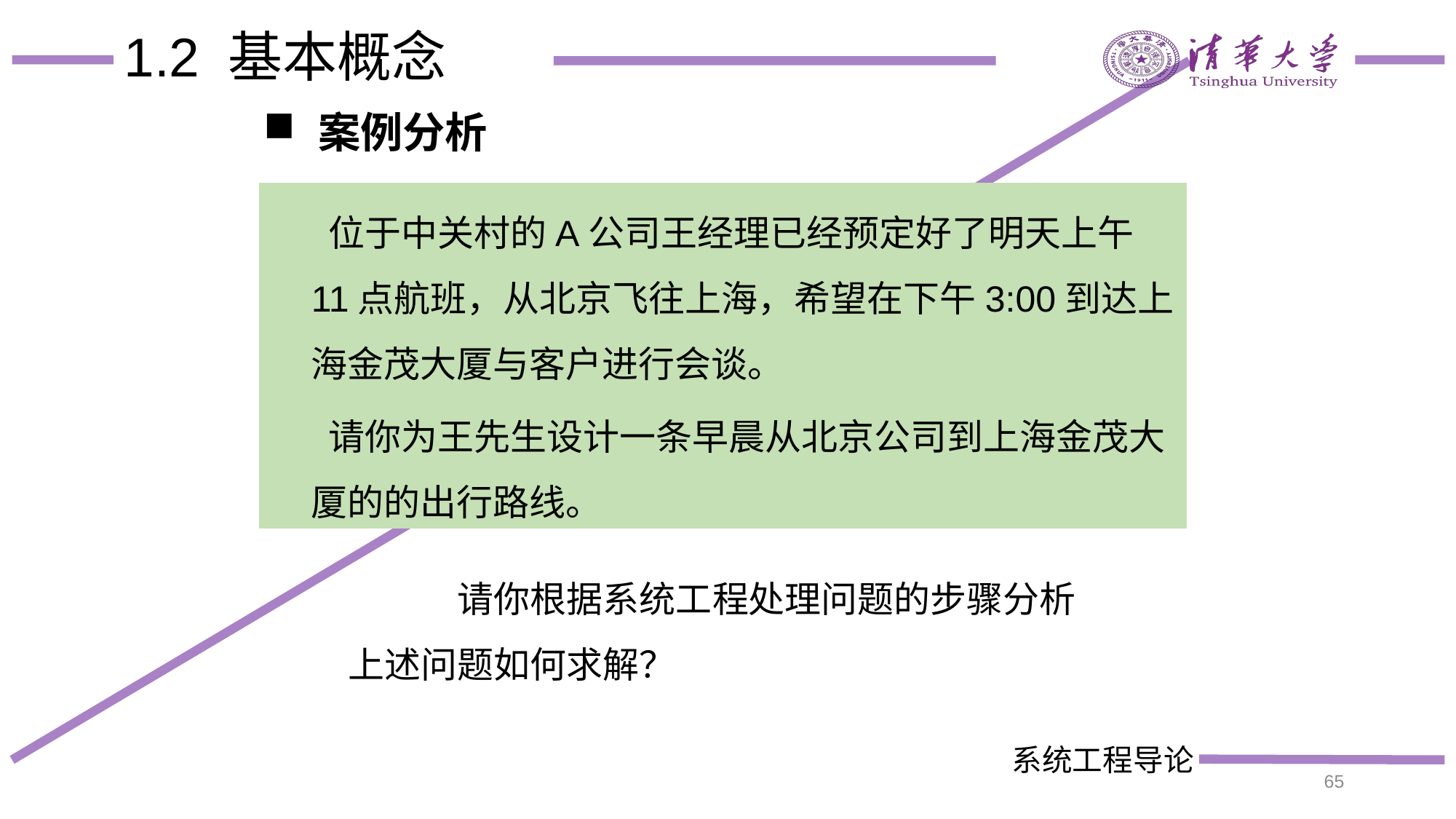

# 1.2 基本概念
案例分析
      位于中关村的A公司王经理已经预定好了明天上午11点航班，从北京飞往上海，希望在下午3:00到达上海金茂大厦与客户进行会谈。
      请你为王先生设计一条早晨从北京公司到上海金茂大厦的的出行路线。
	请你根据系统工程处理问题的步骤分析上述问题如何求解？
65